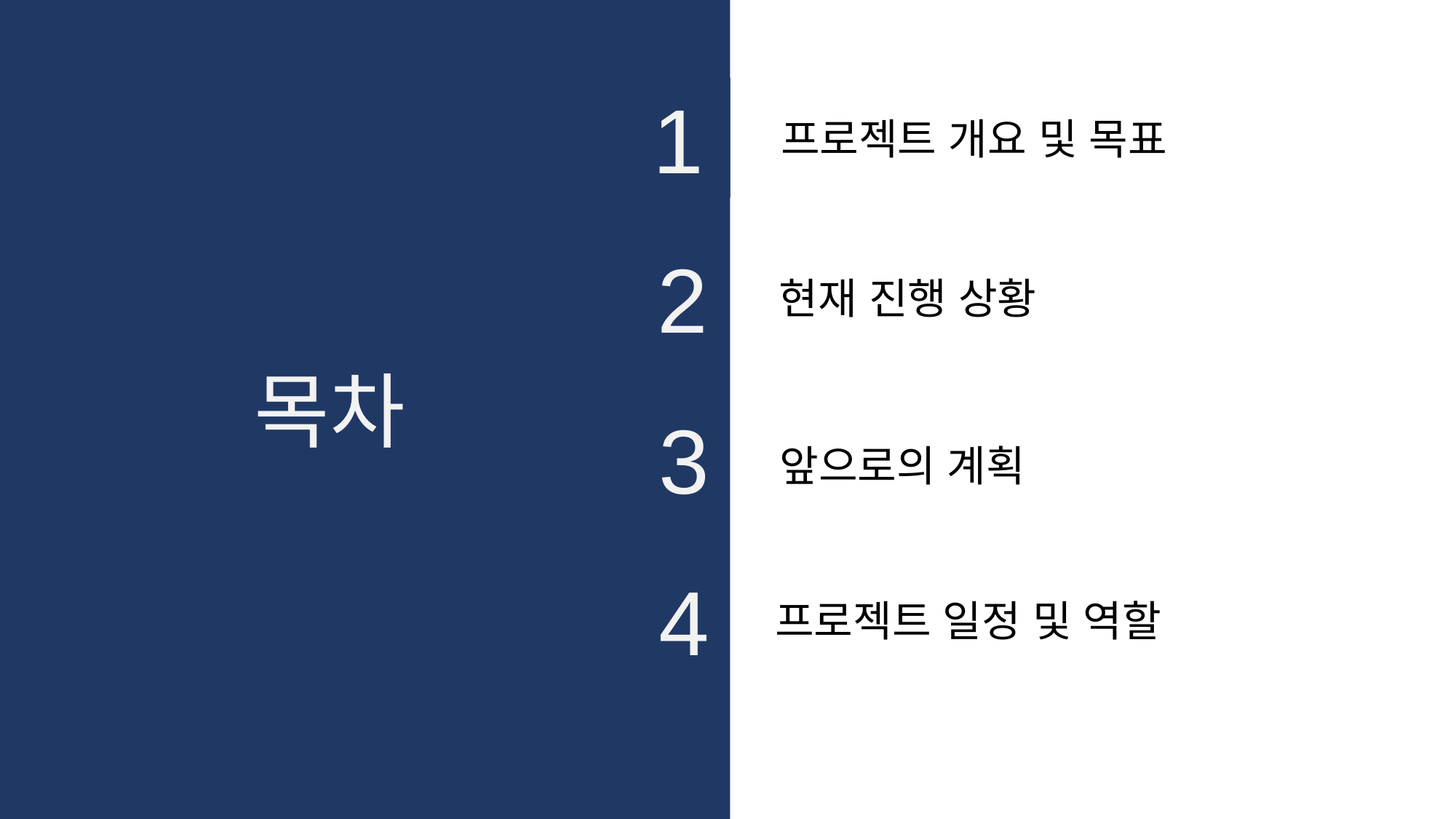

1
프로젝트 개요 및 목표
2
현재 진행 상황
목차
3
앞으로의 계획
4
프로젝트 일정 및 역할